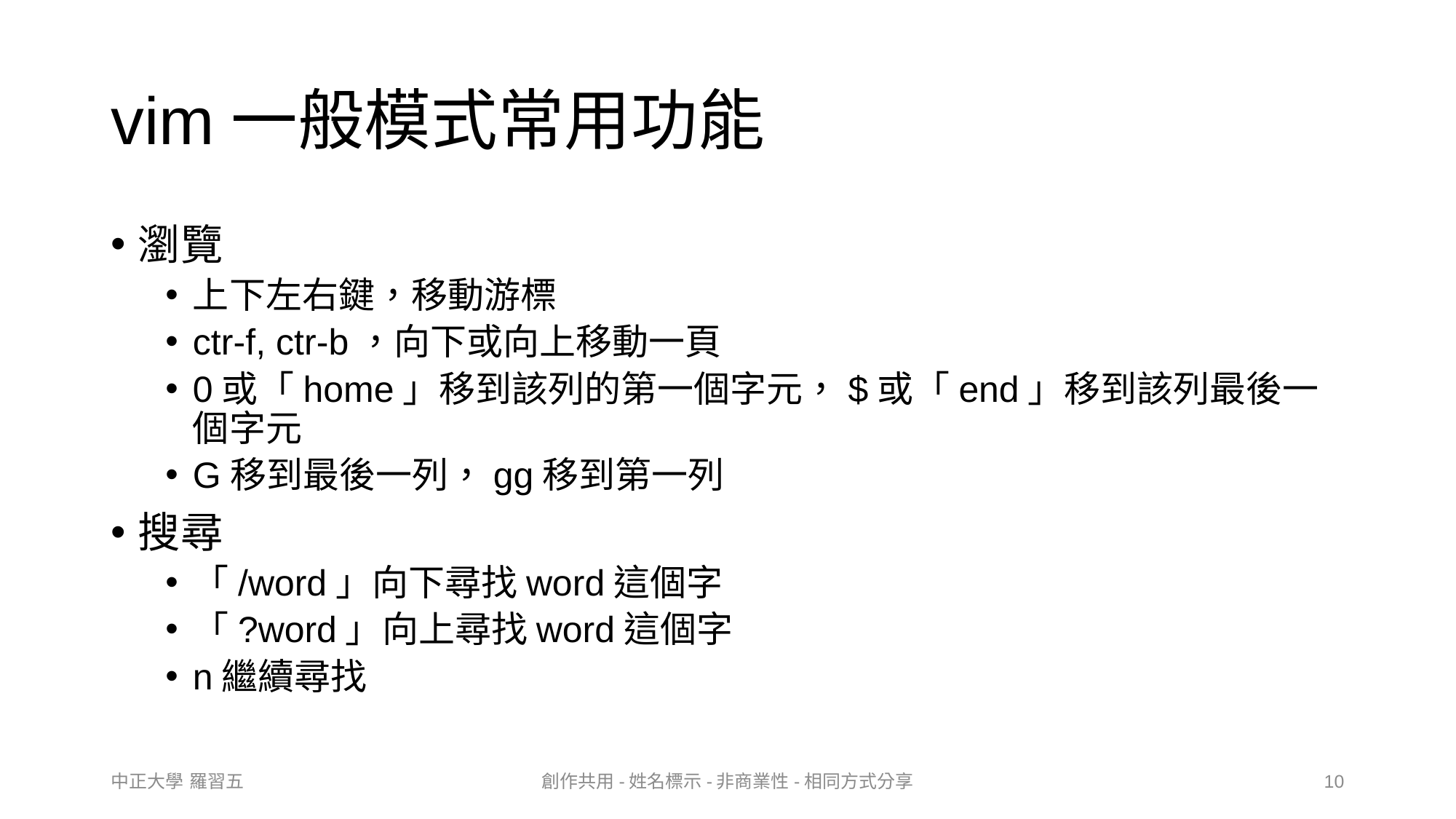

# vim一般模式常用功能
瀏覽
上下左右鍵，移動游標
ctr-f, ctr-b，向下或向上移動一頁
0或「home」移到該列的第一個字元，$或「end」移到該列最後一個字元
G移到最後一列，gg移到第一列
搜尋
「/word」向下尋找word這個字
「?word」向上尋找word這個字
n繼續尋找

中正大學 羅習五
創作共用-姓名標示-非商業性-相同方式分享
10